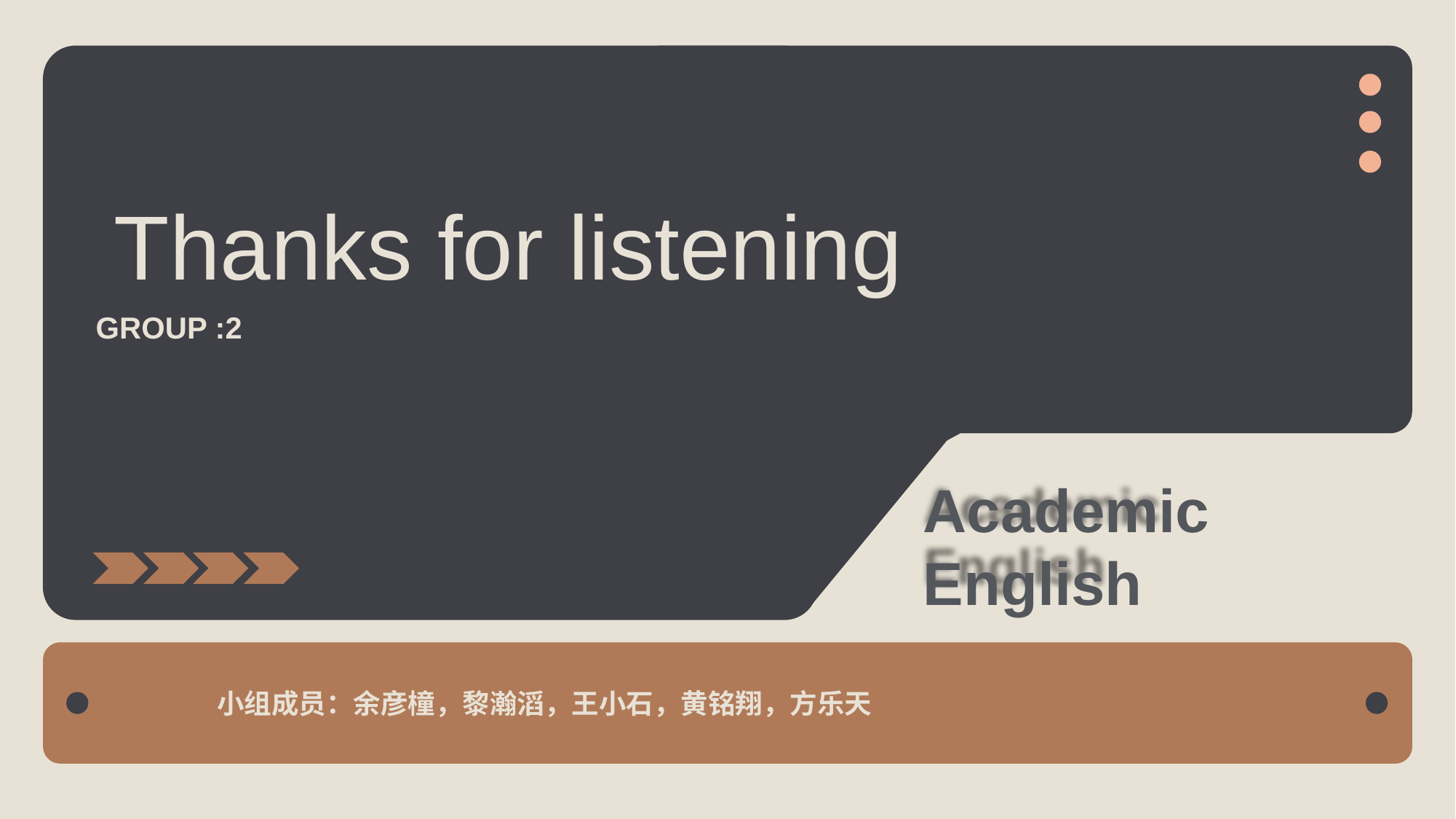

Thanks for listening
GROUP :2

Academic English

小组成员：余彦橦，黎瀚滔，王小石，黄铭翔，方乐天